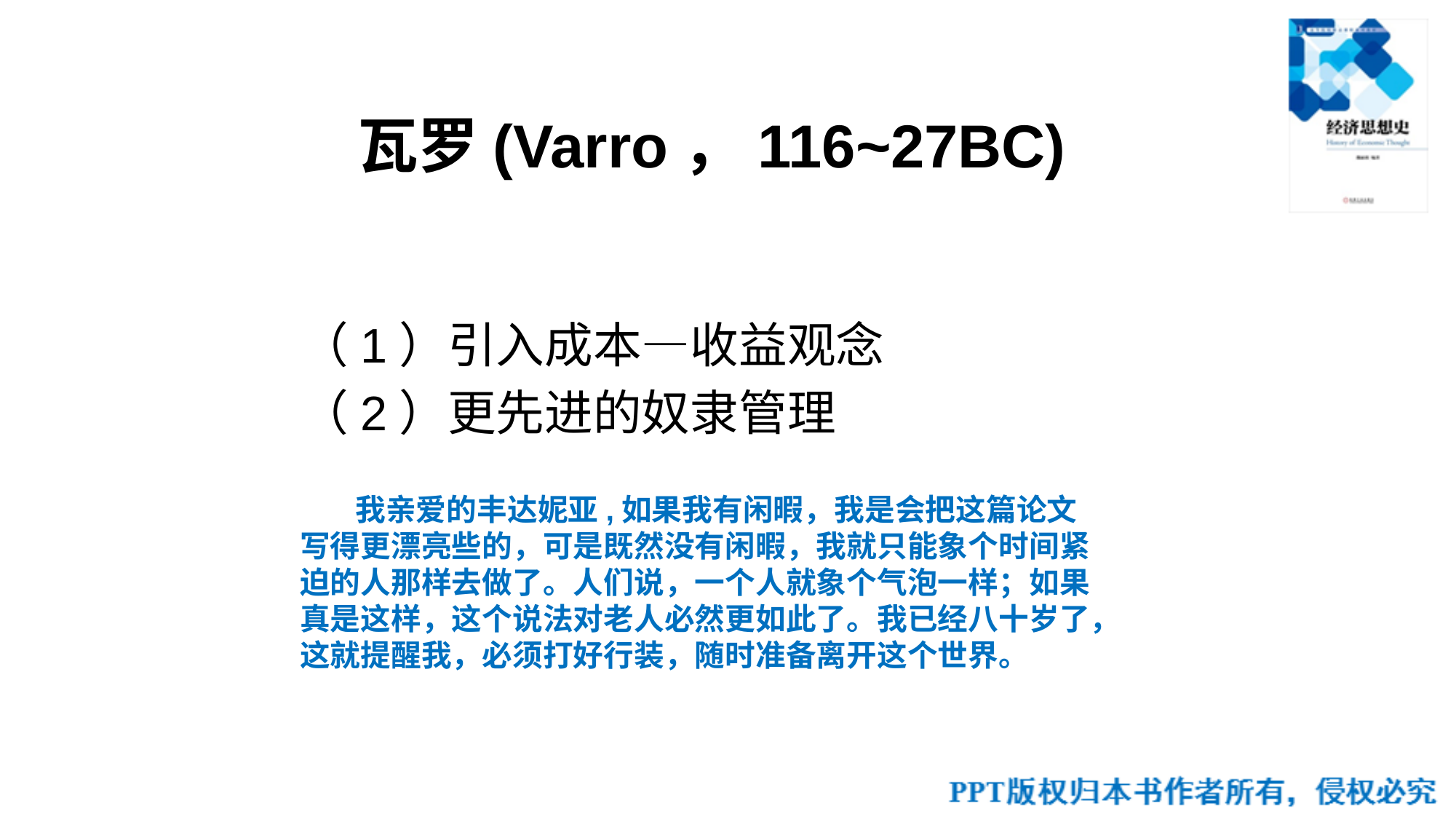

# 瓦罗(Varro，116~27BC)
（1）引入成本—收益观念
（2）更先进的奴隶管理

       我亲爱的丰达妮亚,如果我有闲暇，我是会把这篇论文写得更漂亮些的，可是既然没有闲暇，我就只能象个时间紧迫的人那样去做了。人们说，一个人就象个气泡一样；如果真是这样，这个说法对老人必然更如此了。我已经八十岁了，这就提醒我，必须打好行装，随时准备离开这个世界。

21